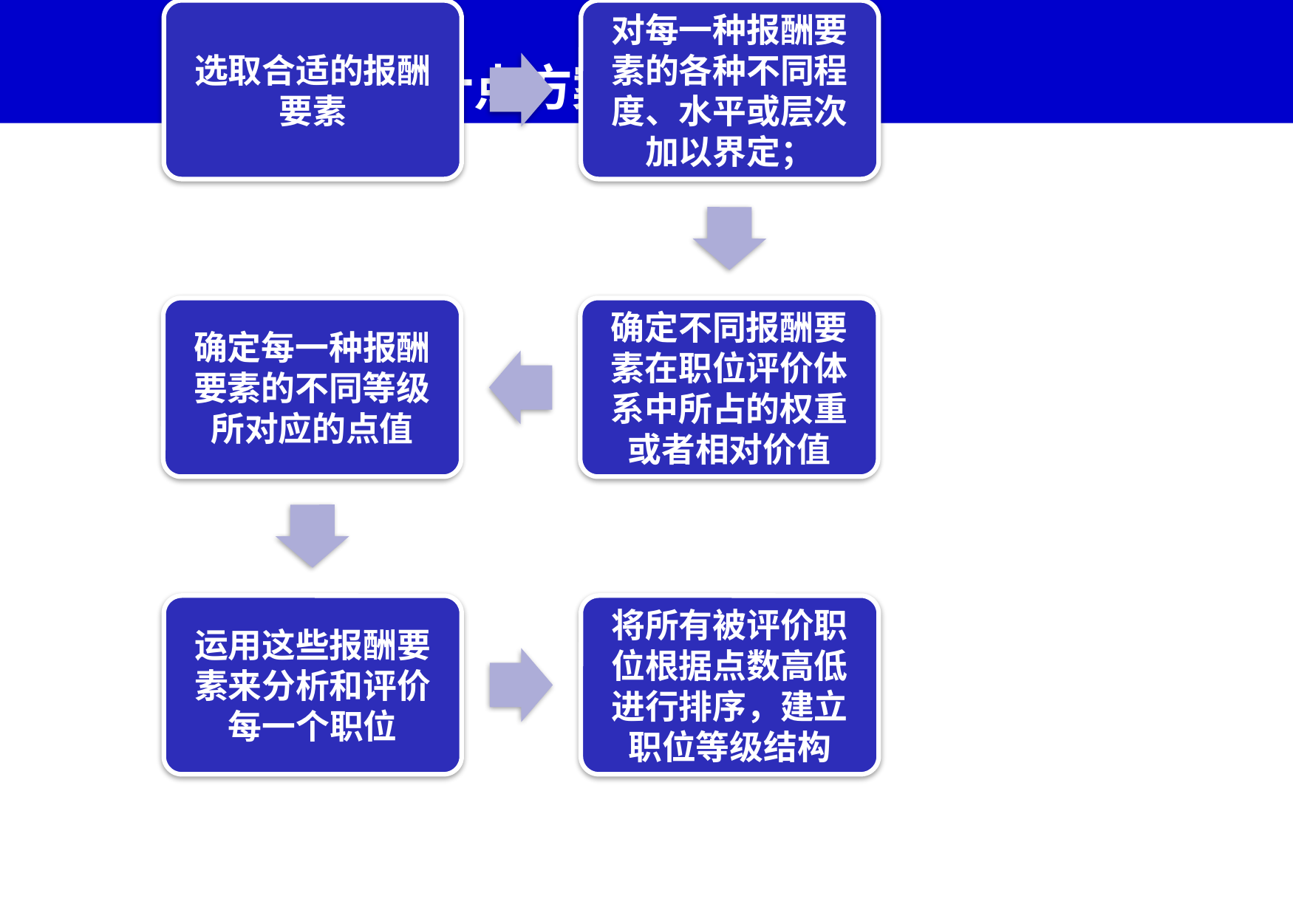

# 计点方案的设计步骤
选取合适的报酬要素

对每一种报酬要素的各种不同程度、水平或层次加以界定；

确定不同报酬要素在职位评价体系中所占的权重或者相对价值

确定每一种报酬要素的不同等级所对应的点值

运用这些报酬要素来分析和评价每一个职位

将所有被评价职位根据点数高低进行排序，建立职位等级结构